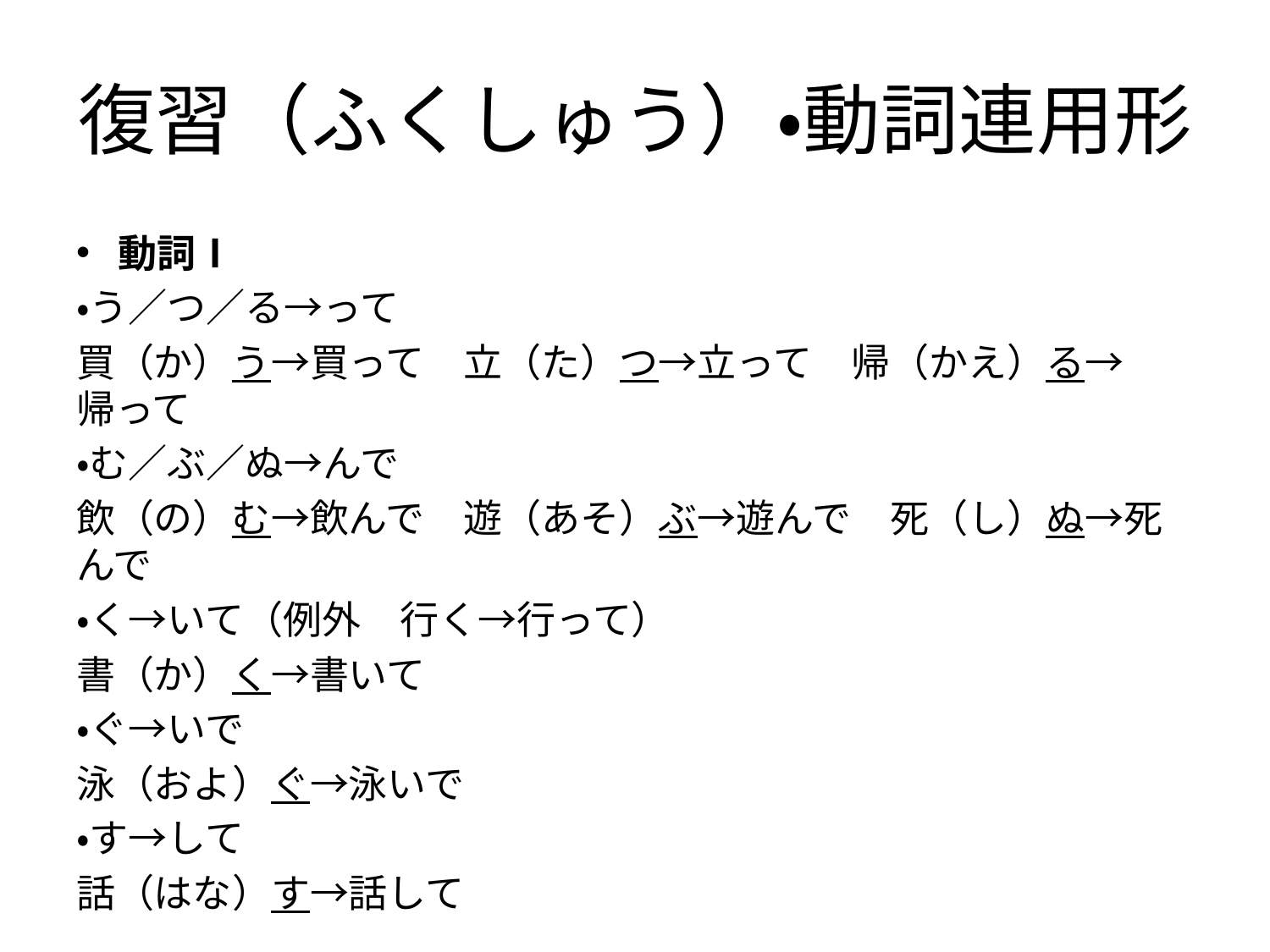

# 復習（ふくしゅう）・動詞連用形
動詞Ⅰ
・う／つ／る→って
買（か）う→買って　立（た）つ→立って　帰（かえ）る→帰って
・む／ぶ／ぬ→んで
飲（の）む→飲んで　遊（あそ）ぶ→遊んで　死（し）ぬ→死んで
・く→いて（例外　行く→行って）
書（か）く→書いて
・ぐ→いで
泳（およ）ぐ→泳いで
・す→して
話（はな）す→話して